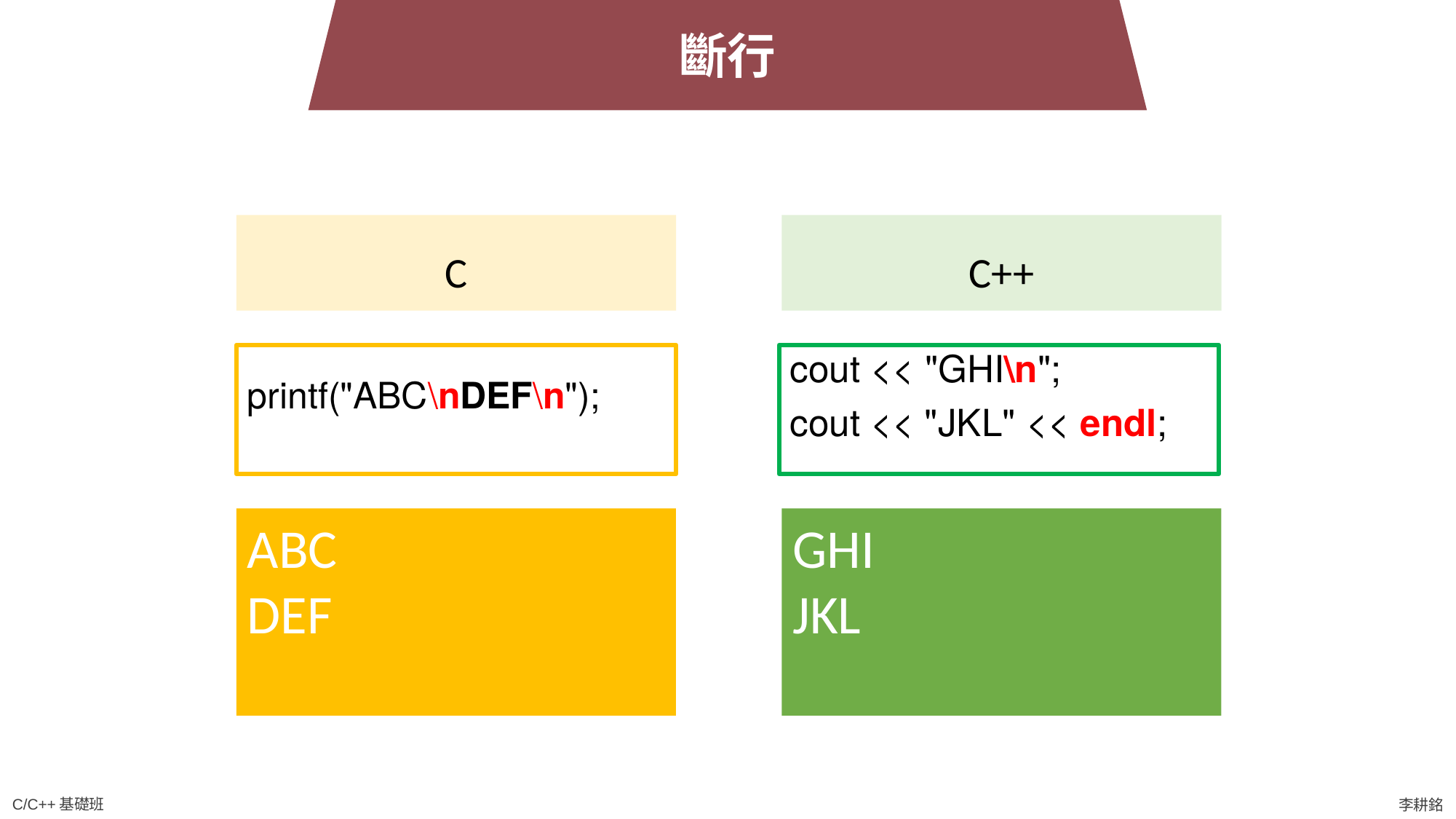

斷行
C
C++
printf("ABC\nDEF\n");
cout << "GHI\n";
cout << "JKL" << endl;
ABC
DEF

GHI
JKL

C/C++基礎班
李耕銘